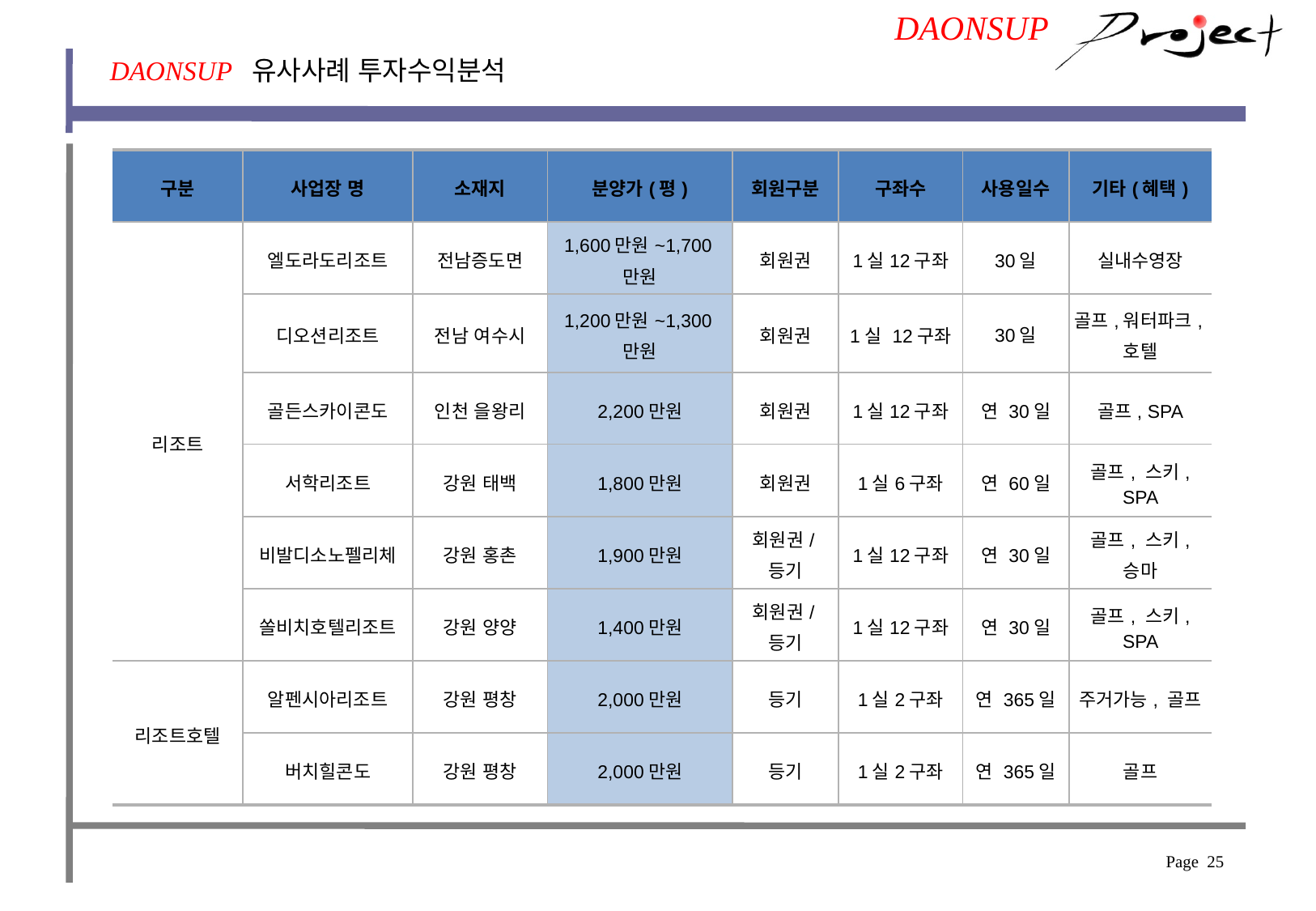

DAONSUP
DAONSUP  유사사례 투자수익분석
| 구분 | 사업장 명 | 소재지 | 분양가(평) | 회원구분 | 구좌수 | 사용일수 | 기타(혜택) |
| --- | --- | --- | --- | --- | --- | --- | --- |
| 리조트 | 엘도라도리조트 | 전남증도면 | 1,600만원~1,700만원 | 회원권 | 1실12구좌 | 30일 | 실내수영장 |
|  | 디오션리조트 | 전남 여수시 | 1,200만원~1,300만원 | 회원권 | 1실 12구좌 | 30일 | 골프,워터파크,호텔 |
|  | 골든스카이콘도 | 인천 을왕리 | 2,200만원 | 회원권 | 1실12구좌 | 연 30일 | 골프, SPA |
|  | 서학리조트 | 강원 태백 | 1,800만원 | 회원권 | 1실6구좌 | 연 60일 | 골프, 스키, SPA |
|  | 비발디소노펠리체 | 강원 홍촌 | 1,900만원 | 회원권/등기 | 1실12구좌 | 연 30일 | 골프, 스키, 승마 |
|  | 쏠비치호텔리조트 | 강원 양양 | 1,400만원 | 회원권/등기 | 1실12구좌 | 연 30일 | 골프, 스키, SPA |
| 리조트호텔 | 알펜시아리조트 | 강원 평창 | 2,000만원 | 등기 | 1실2구좌 | 연 365일 | 주거가능, 골프 |
|  | 버치힐콘도 | 강원 평창 | 2,000만원 | 등기 | 1실2구좌 | 연 365일 | 골프 |